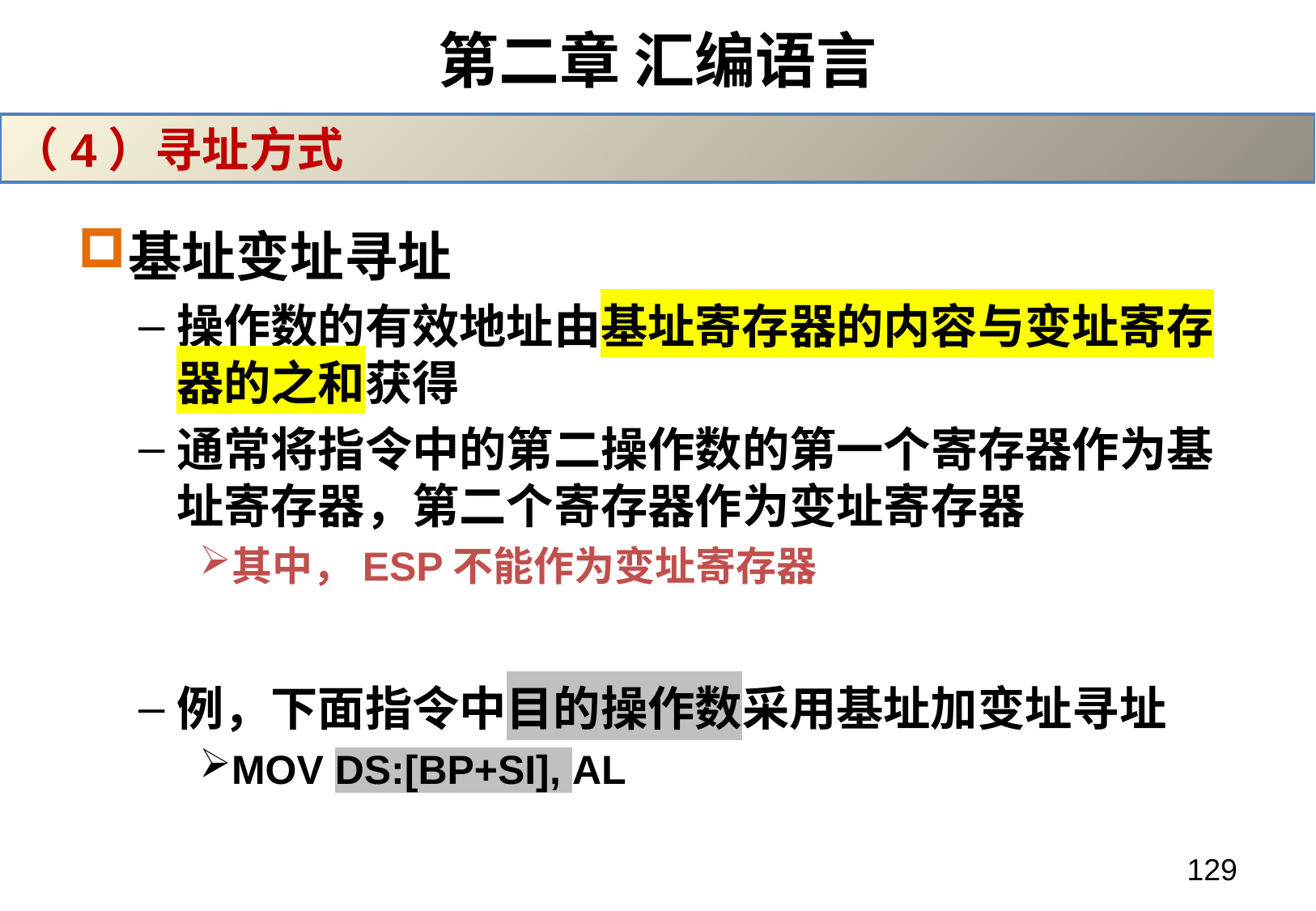

# 第二章 汇编语言
（4）寻址方式
基址变址寻址
操作数的有效地址由基址寄存器的内容与变址寄存器的之和获得
通常将指令中的第二操作数的第一个寄存器作为基址寄存器，第二个寄存器作为变址寄存器
其中，ESP不能作为变址寄存器

例，下面指令中目的操作数采用基址加变址寻址
MOV DS:[BP+SI], AL
129